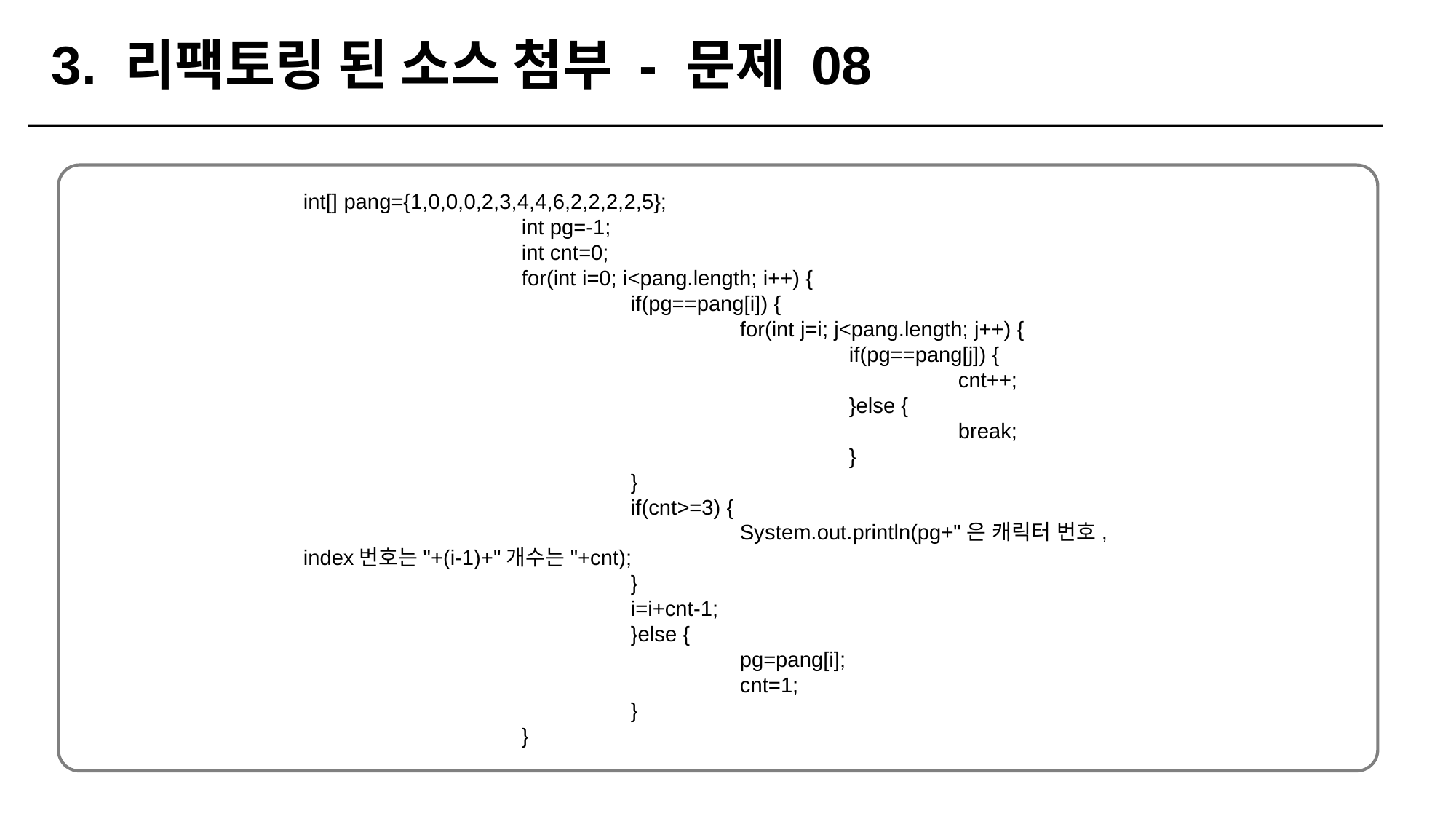

3. 리팩토링 된 소스 첨부 - 문제 08

int[] pang={1,0,0,0,2,3,4,4,6,2,2,2,2,5};
		int pg=-1;
		int cnt=0;
		for(int i=0; i<pang.length; i++) {
			if(pg==pang[i]) {
				for(int j=i; j<pang.length; j++) {
					if(pg==pang[j]) {
						cnt++;
					}else {
						break;
					}
			}
			if(cnt>=3) {
				System.out.println(pg+"은 캐릭터 번호, index번호는"+(i-1)+"개수는"+cnt);
			}
			i=i+cnt-1;
			}else {
				pg=pang[i];
				cnt=1;
			}
		}